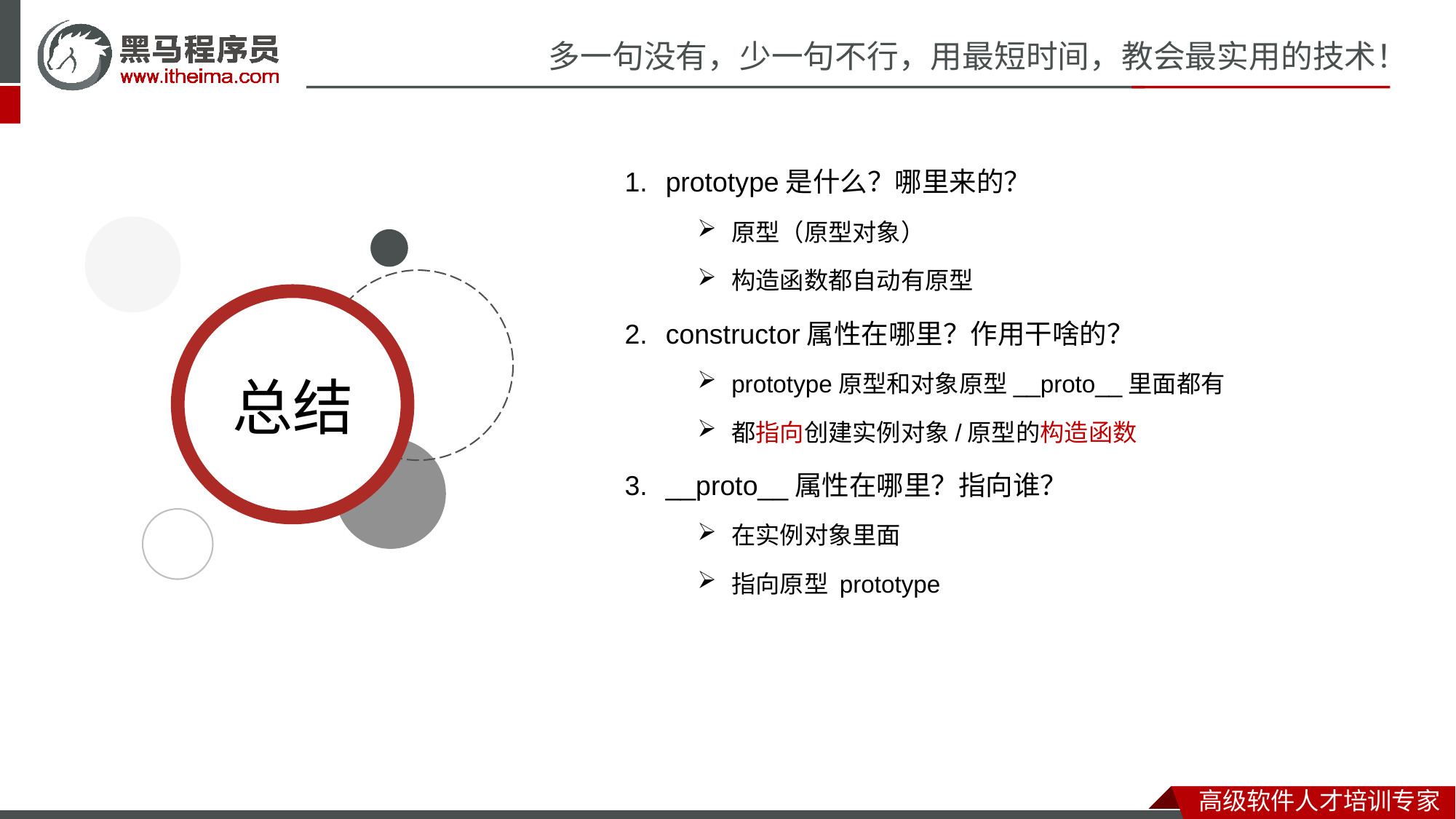

prototype是什么？哪里来的？
原型（原型对象）
构造函数都自动有原型
constructor属性在哪里？作用干啥的？
prototype原型和对象原型__proto__里面都有
都指向创建实例对象/原型的构造函数
__proto__属性在哪里？指向谁？
在实例对象里面
指向原型 prototype